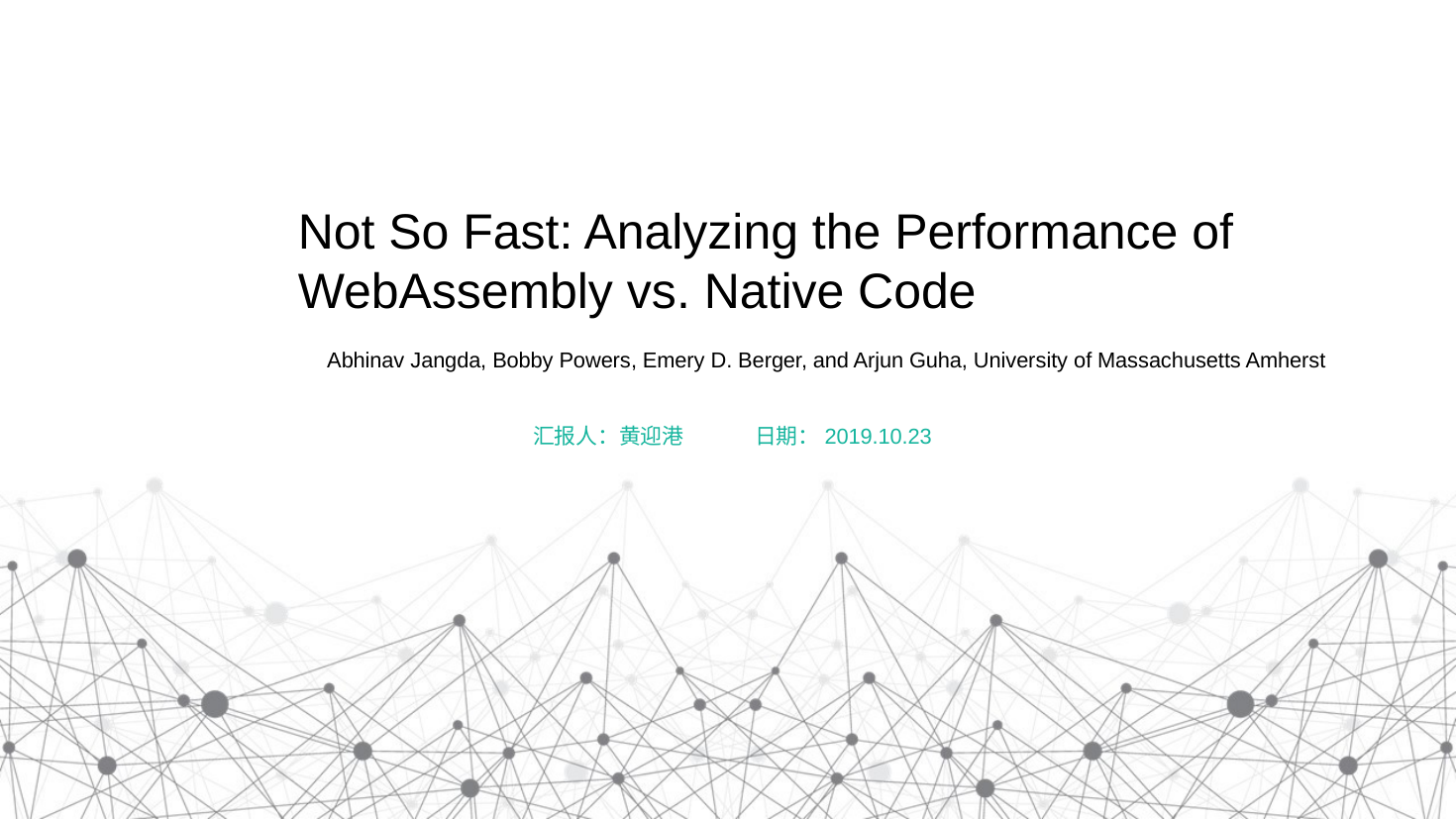

Not So Fast: Analyzing the Performance of WebAssembly vs. Native Code
Abhinav Jangda, Bobby Powers, Emery D. Berger, and Arjun Guha, University of Massachusetts Amherst
汇报人：黄迎港
日期：2019.10.23